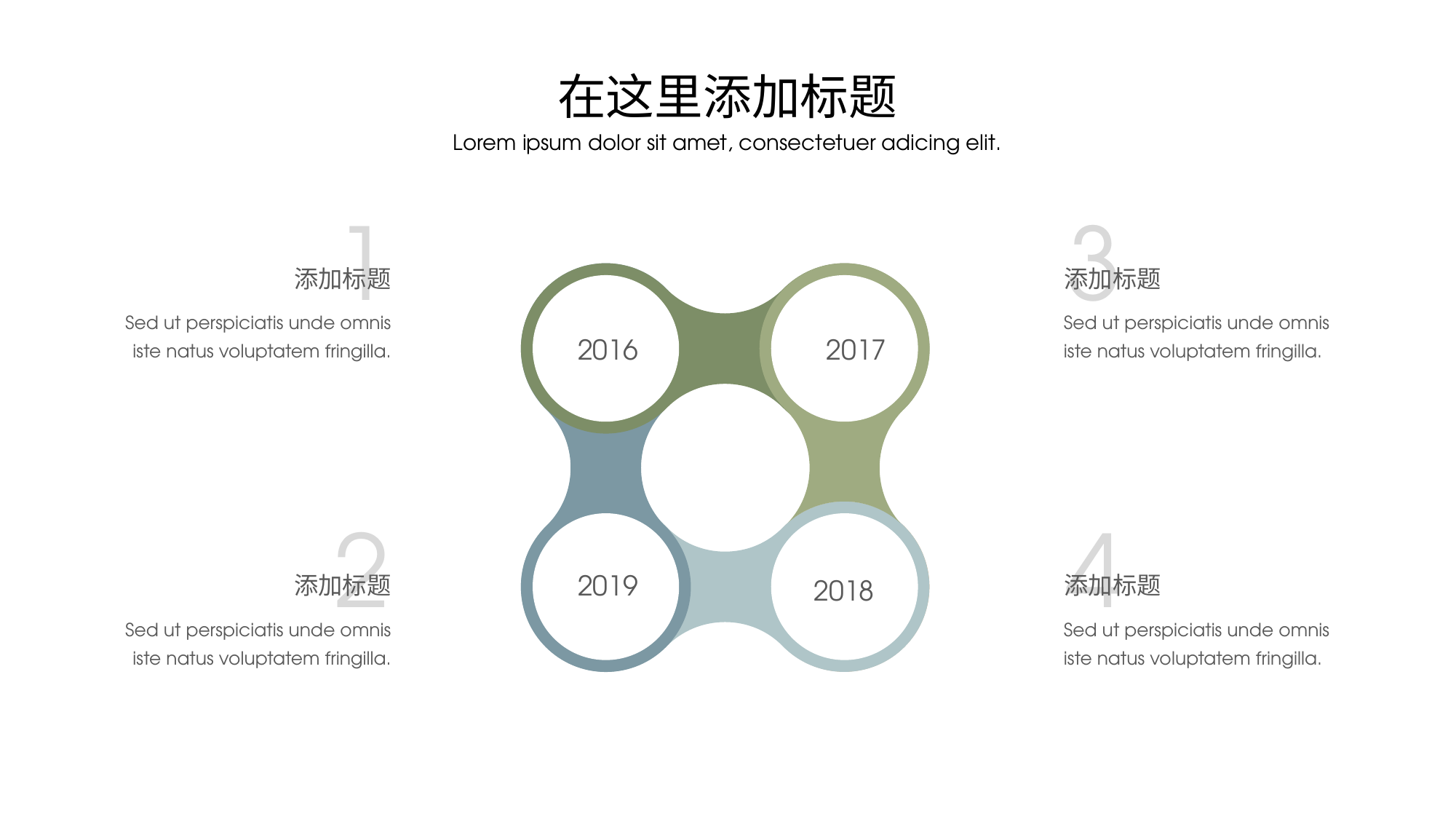

在这里添加标题
Lorem ipsum dolor sit amet, consectetuer adicing elit.
1
3
添加标题
添加标题

Sed ut perspiciatis unde omnis iste natus voluptatem fringilla.
Sed ut perspiciatis unde omnis iste natus voluptatem fringilla.
2016
2017

2
4

2019
添加标题
添加标题
2018
Sed ut perspiciatis unde omnis iste natus voluptatem fringilla.
Sed ut perspiciatis unde omnis iste natus voluptatem fringilla.